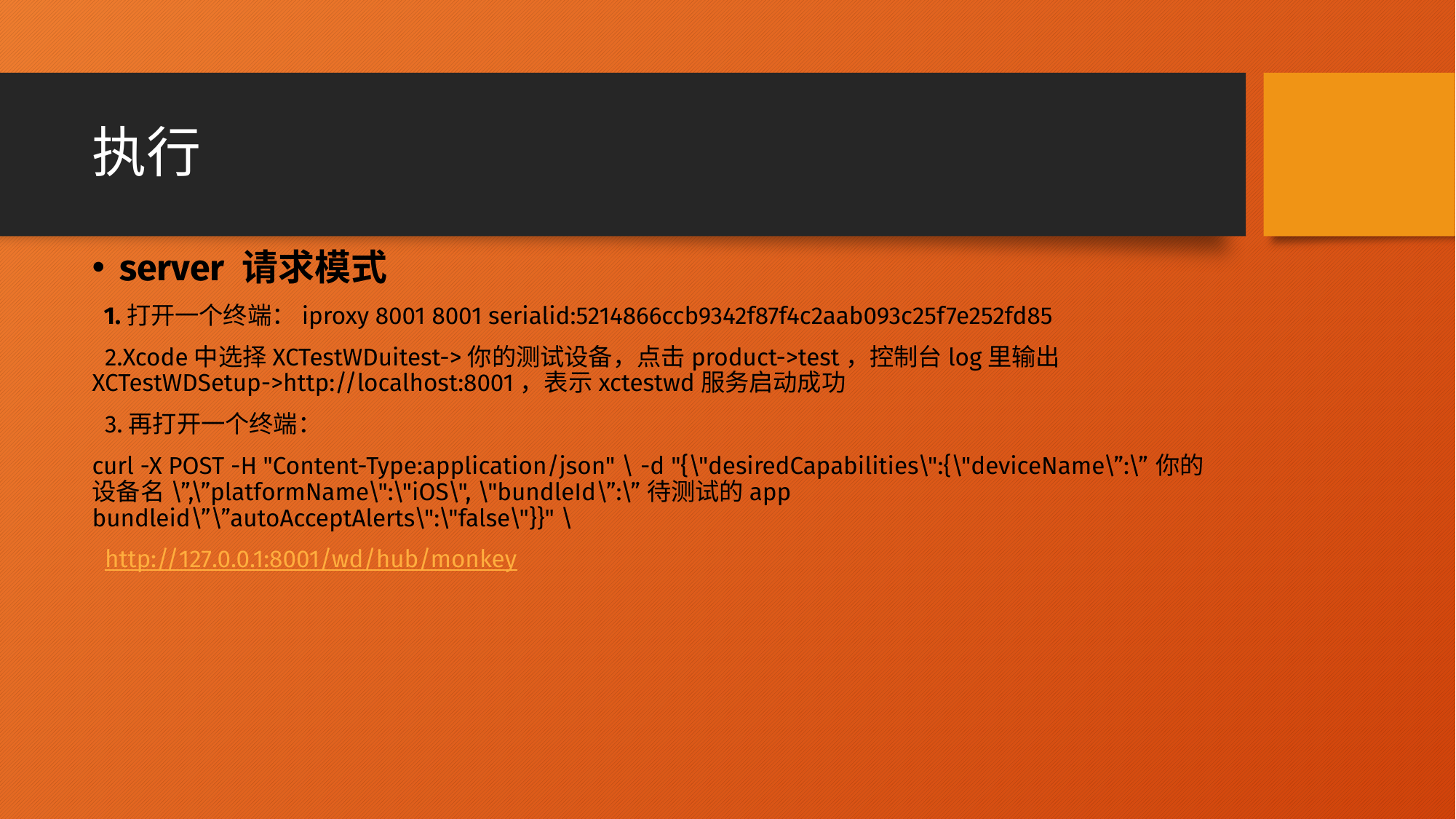

# 执行
server 请求模式
  1.打开一个终端：iproxy 8001 8001 serialid:5214866ccb9342f87f4c2aab093c25f7e252fd85
  2.Xcode中选择XCTestWDuitest->你的测试设备，点击product->test，控制台log里输出 XCTestWDSetup->http://localhost:8001，表示xctestwd服务启动成功
  3.再打开一个终端：
curl -X POST -H "Content-Type:application/json" \ -d "{\"desiredCapabilities\":{\"deviceName\”:\”你的设备名\”,\”platformName\":\"iOS\", \"bundleId\”:\”待测试的app bundleid\”\”autoAcceptAlerts\":\"false\"}}" \
  http://127.0.0.1:8001/wd/hub/monkey